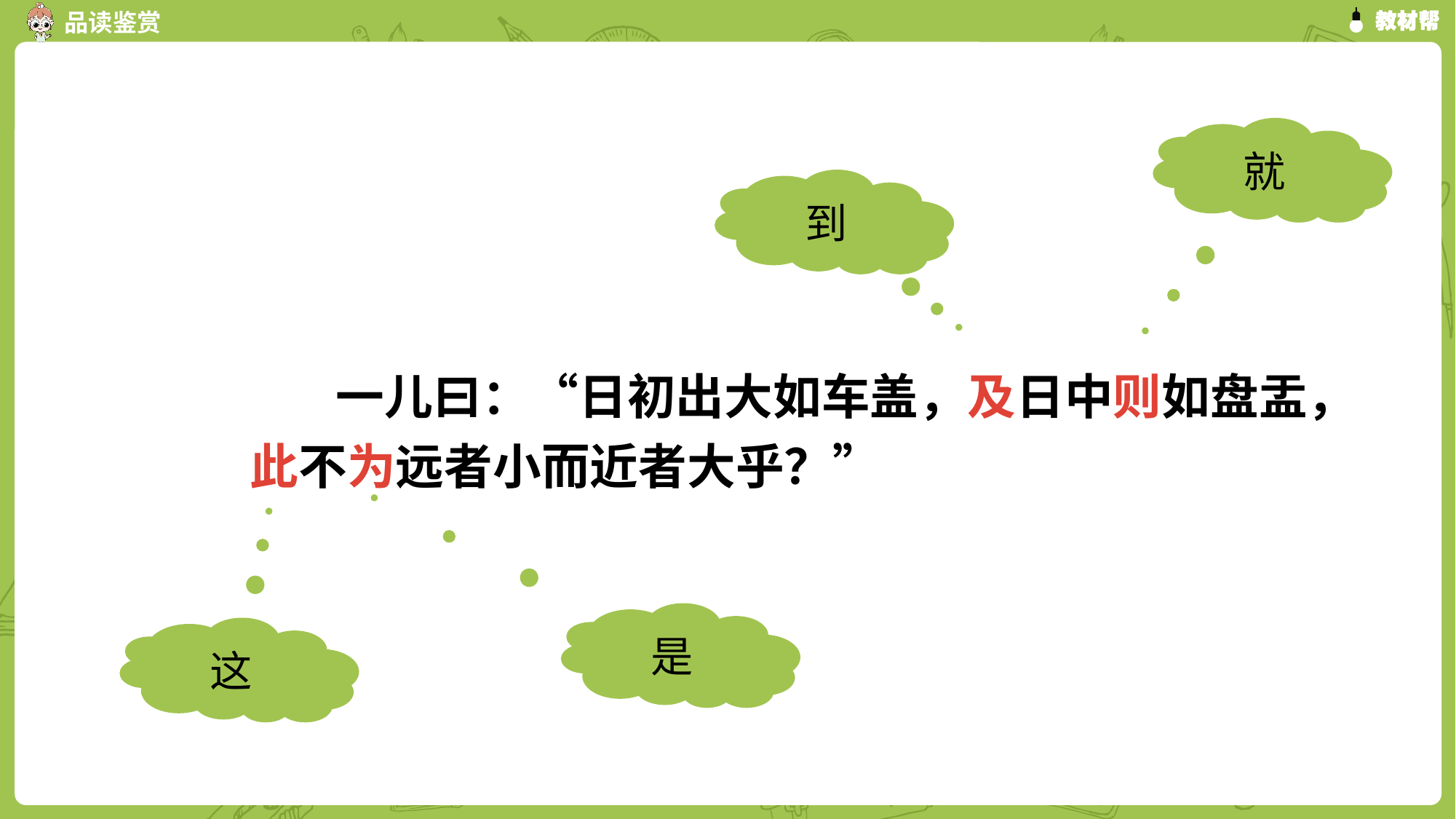

就
到
一儿曰：“日初出大如车盖，及日中则如盘盂，此不为远者小而近者大乎？”
是
这